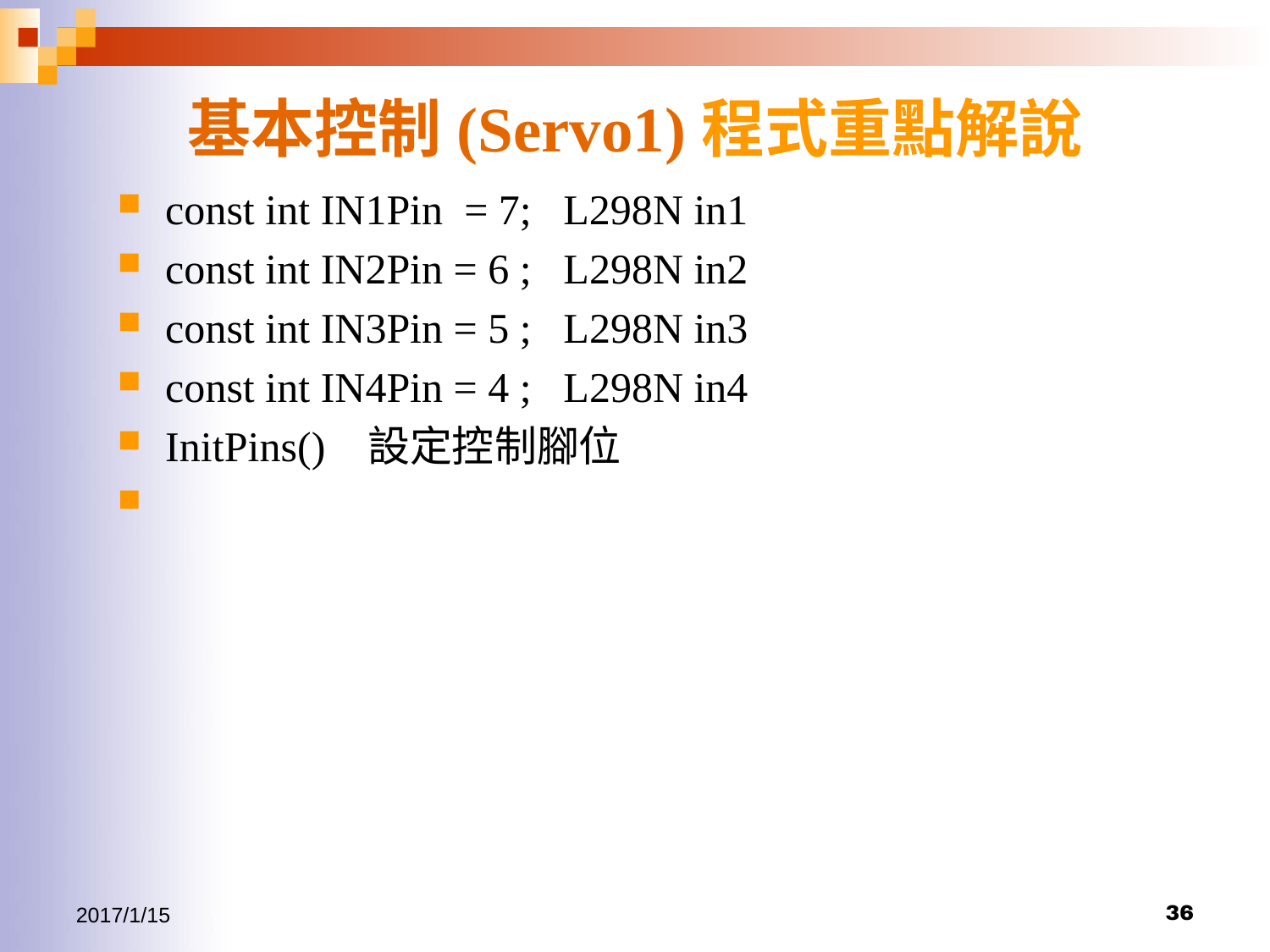

# 基本控制(Servo1)程式重點解說
const int IN1Pin  = 7;   L298N in1
const int IN2Pin = 6 ;   L298N in2
const int IN3Pin = 5 ;   L298N in3
const int IN4Pin = 4 ;   L298N in4
InitPins()   設定控制腳位

2017/1/15
36